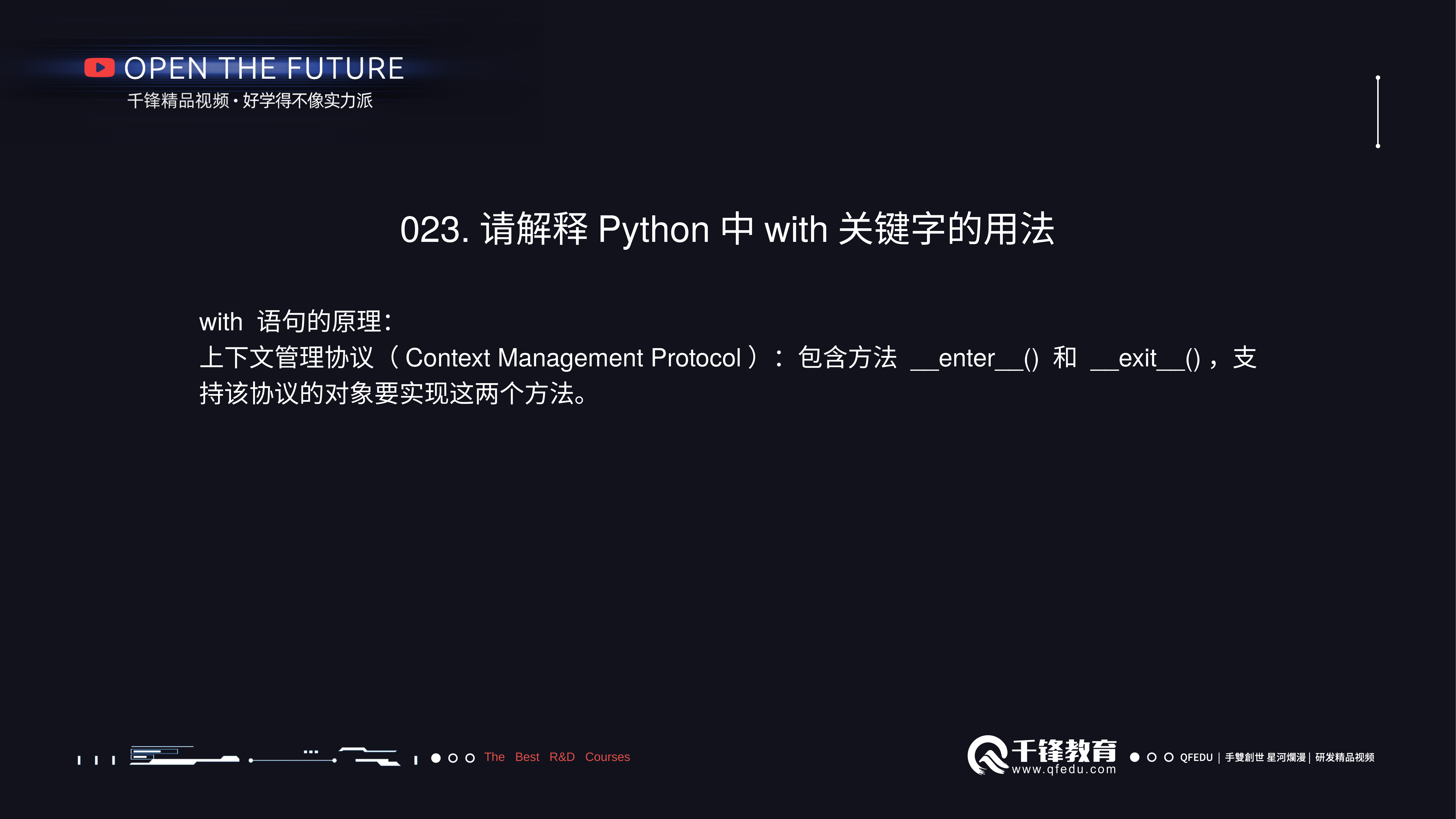

023.请解释Python中with关键字的用法
with 语句的原理：
上下文管理协议（Context Management Protocol）：包含方法 __enter__() 和 __exit__()，支持该协议的对象要实现这两个方法。